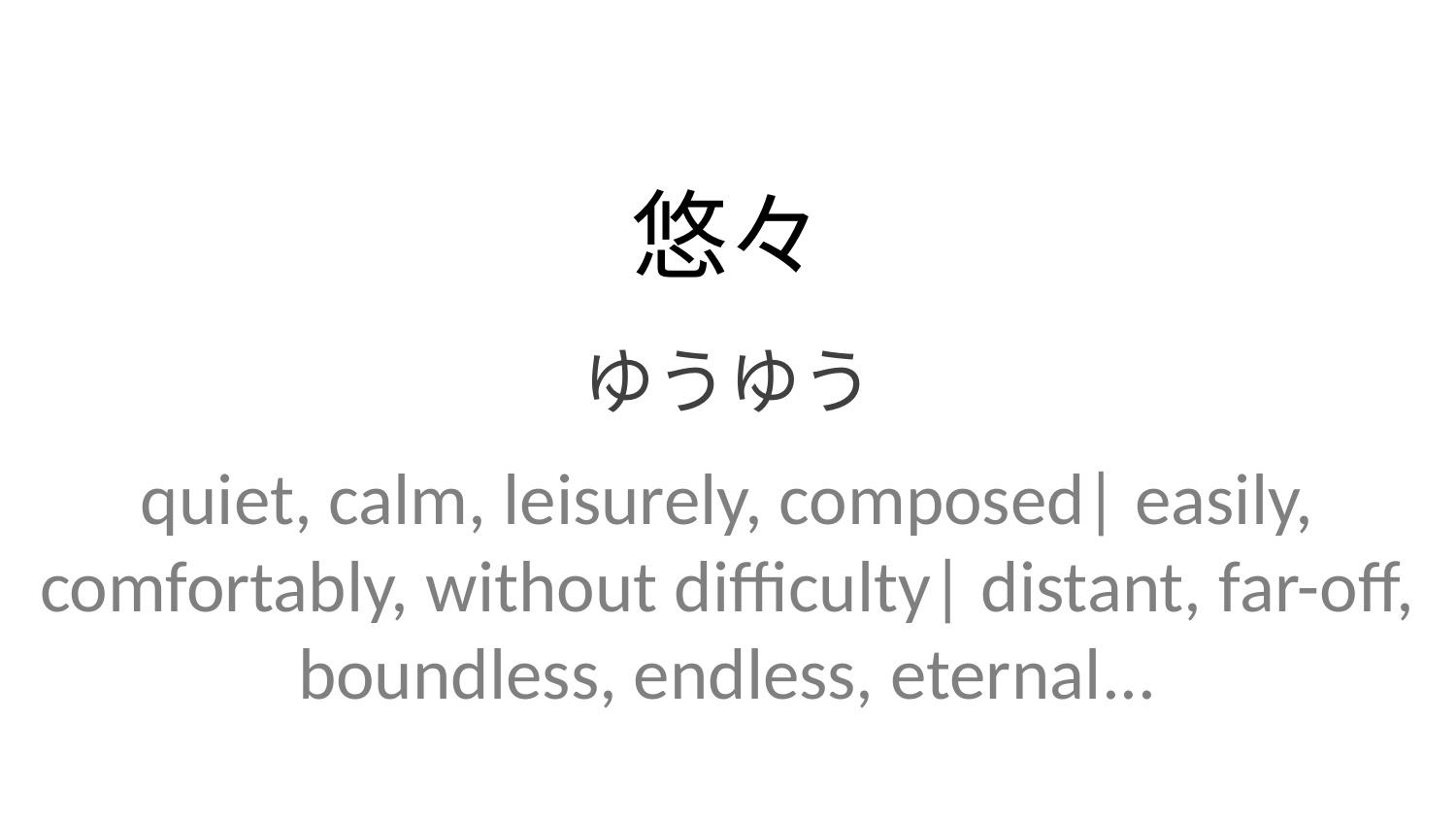

悠々

ゆうゆう
quiet, calm, leisurely, composed| easily, comfortably, without difficulty| distant, far-off, boundless, endless, eternal...